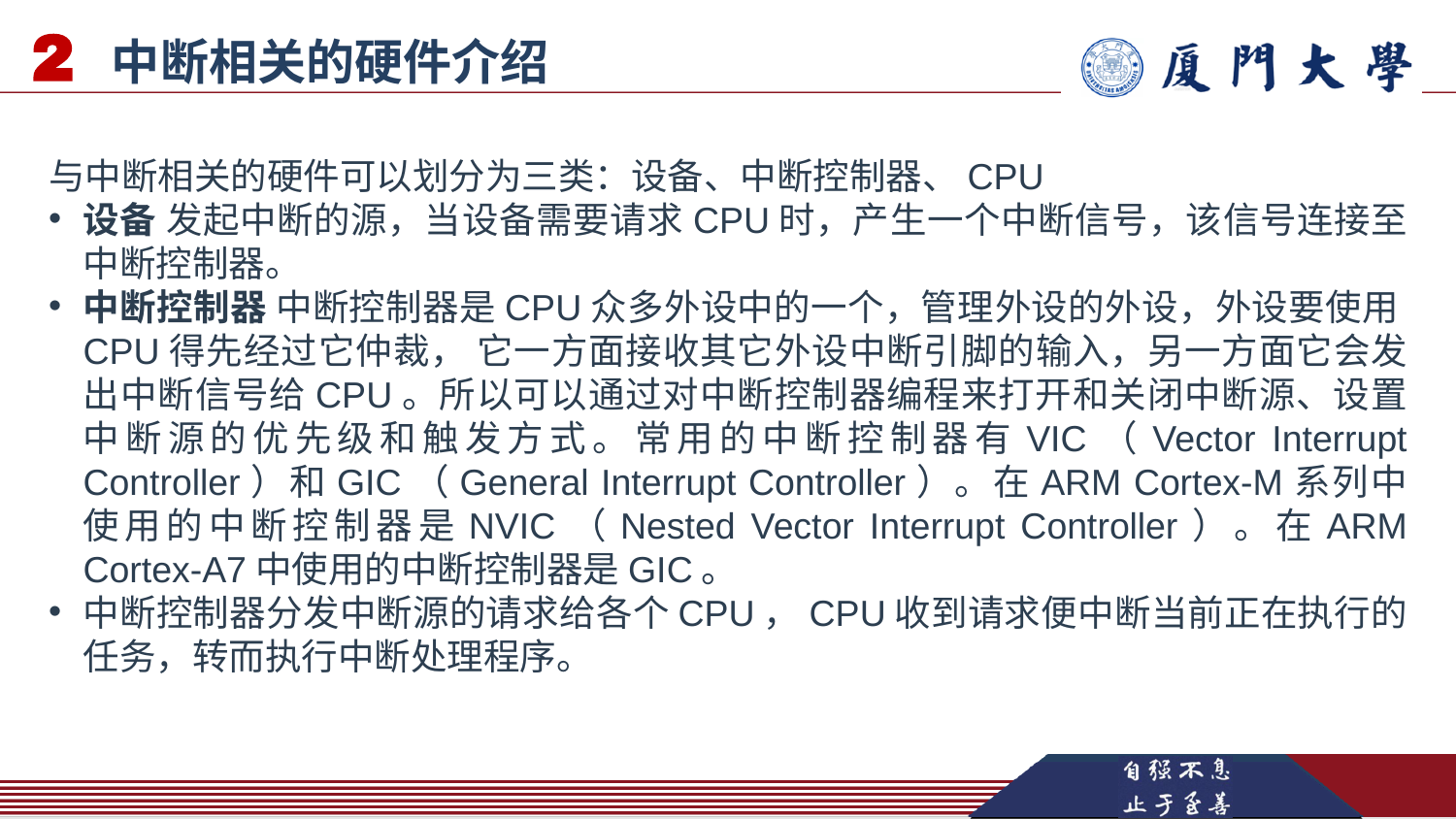

2 中断相关的硬件介绍
与中断相关的硬件可以划分为三类：设备、中断控制器、CPU
设备 发起中断的源，当设备需要请求CPU时，产生一个中断信号，该信号连接至中断控制器。
中断控制器 中断控制器是CPU众多外设中的一个，管理外设的外设，外设要使用CPU得先经过它仲裁， 它一方面接收其它外设中断引脚的输入，另一方面它会发出中断信号给CPU。所以可以通过对中断控制器编程来打开和关闭中断源、设置中断源的优先级和触发方式。常用的中断控制器有VIC（Vector Interrupt Controller）和GIC（General Interrupt Controller）。在ARM Cortex-M系列中使用的中断控制器是NVIC（Nested Vector Interrupt Controller）。在ARM Cortex-A7中使用的中断控制器是GIC。
中断控制器分发中断源的请求给各个CPU，CPU收到请求便中断当前正在执行的任务，转而执行中断处理程序。